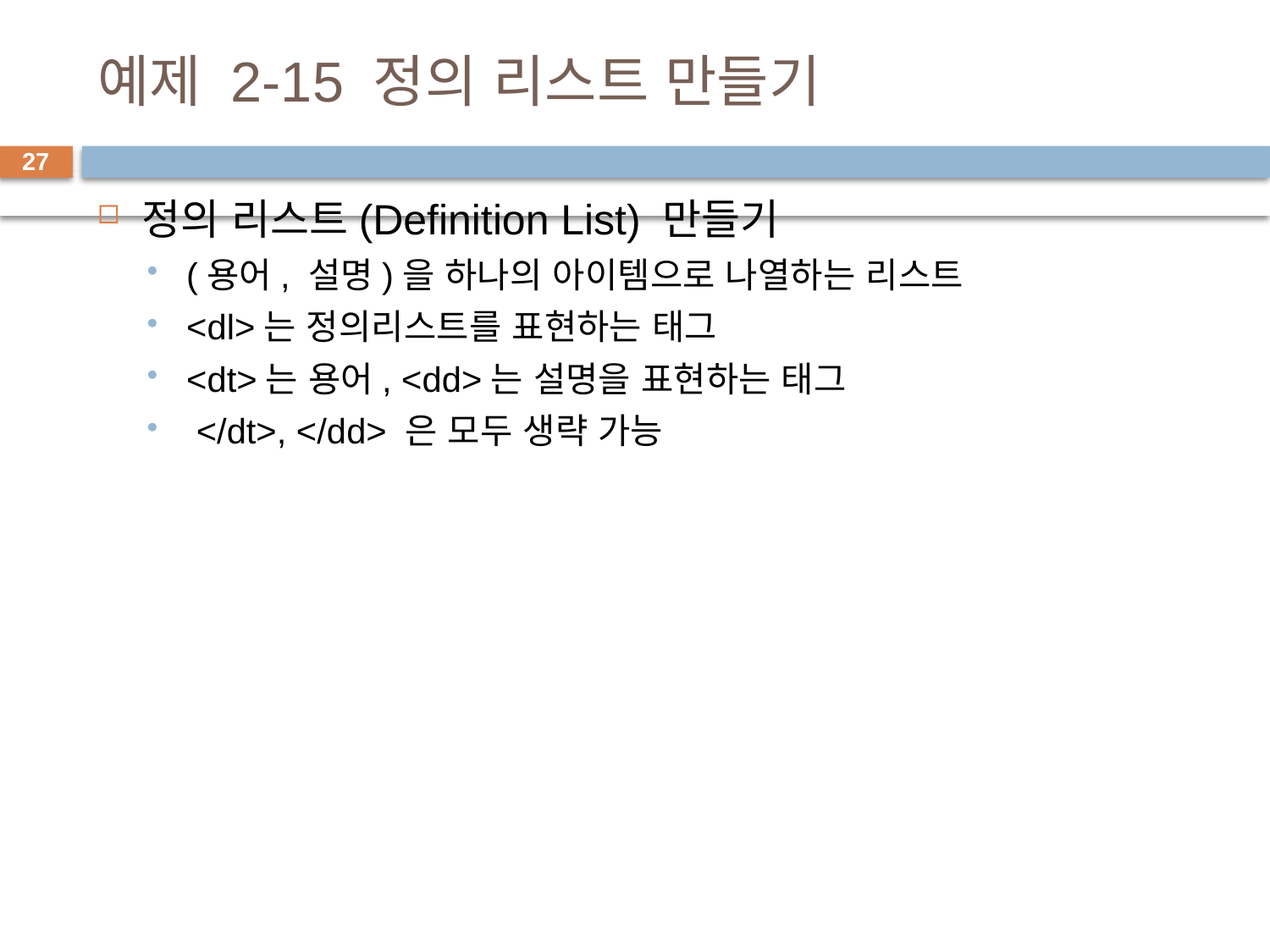

# 예제 2-15 정의 리스트 만들기
27
정의 리스트(Definition List) 만들기
(용어, 설명)을 하나의 아이템으로 나열하는 리스트
<dl>는 정의리스트를 표현하는 태그
<dt>는 용어, <dd>는 설명을 표현하는 태그
 </dt>, </dd> 은 모두 생략 가능